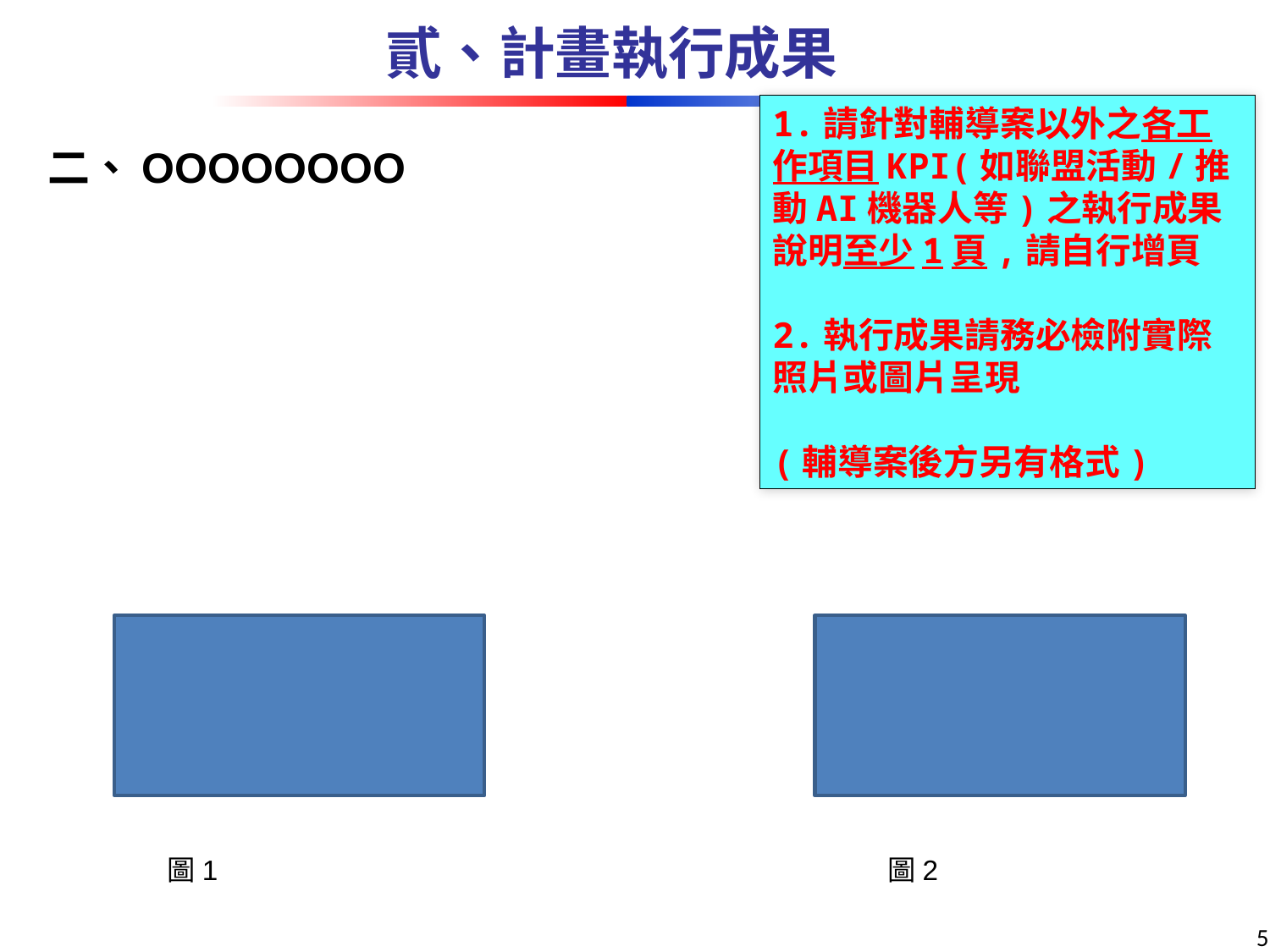

貳、計畫執行成果
1.請針對輔導案以外之各工作項目KPI(如聯盟活動/推動AI機器人等)之執行成果說明至少1頁,請自行增頁

2.執行成果請務必檢附實際照片或圖片呈現

(輔導案後方另有格式)
二、OOOOOOOO

圖1
圖2